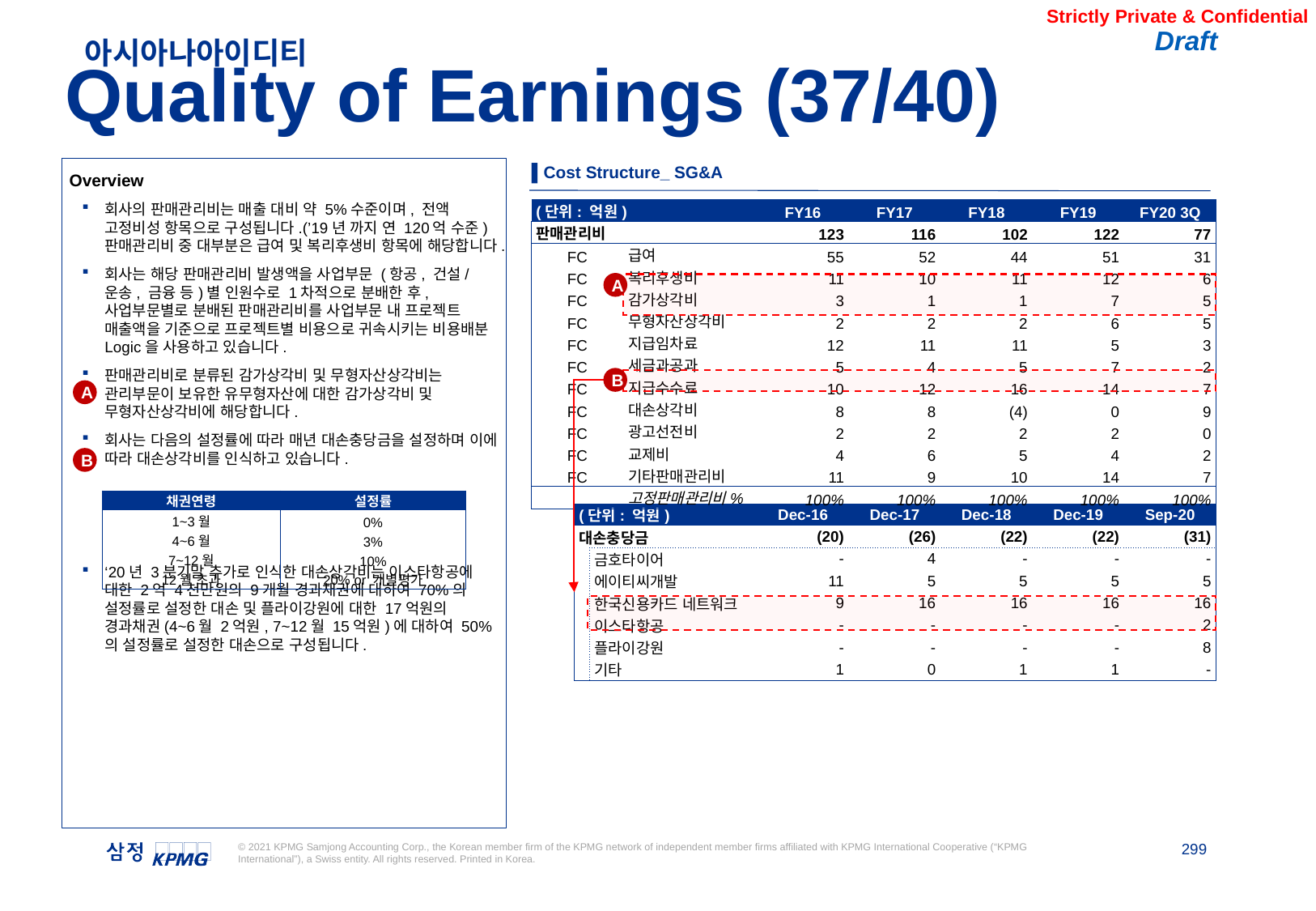

아시아나아이디티
Quality of Earnings (37/40)
▌Cost Structure_ SG&A

Overview
회사의 판매관리비는 매출 대비 약 5%수준이며, 전액 고정비성 항목으로 구성됩니다.(’19년 까지 연 120억 수준) 판매관리비 중 대부분은 급여 및 복리후생비 항목에 해당합니다.
회사는 해당 판매관리비 발생액을 사업부문 (항공, 건설/운송, 금융 등)별 인원수로 1차적으로 분배한 후, 사업부문별로 분배된 판매관리비를 사업부문 내 프로젝트 매출액을 기준으로 프로젝트별 비용으로 귀속시키는 비용배분 Logic을 사용하고 있습니다.
판매관리비로 분류된 감가상각비 및 무형자산상각비는 관리부문이 보유한 유무형자산에 대한 감가상각비 및 무형자산상각비에 해당합니다.
회사는 다음의 설정률에 따라 매년 대손충당금을 설정하며 이에 따라 대손상각비를 인식하고 있습니다.

‘20년 3분기말 추가로 인식한 대손상각비는 이스타항공에 대한 2억 4천만원의 9개월 경과채권에 대하여 70%의 설정률로 설정한 대손 및 플라이강원에 대한 17억원의 경과채권(4~6월 2억원, 7~12월 15억원)에 대하여 50%의 설정률로 설정한 대손으로 구성됩니다.

| (단위: 억원) |  | FY16 | FY17 | FY18 | FY19 | FY20 3Q |
| --- | --- | --- | --- | --- | --- | --- |
| 판매관리비 |  | 123 | 116 | 102 | 122 | 77 |
| FC | 급여 | 55 | 52 | 44 | 51 | 31 |
| FC | 복리후생비 | 11 | 10 | 11 | 12 | 6 |
| FC | 감가상각비 | 3 | 1 | 1 | 7 | 5 |
| FC | 무형자산상각비 | 2 | 2 | 2 | 6 | 5 |
| FC | 지급임차료 | 12 | 11 | 11 | 5 | 3 |
| FC | 세금과공과 | 5 | 4 | 5 | 7 | 2 |
| FC | 지급수수료 | 10 | 12 | 16 | 14 | 7 |
| FC | 대손상각비 | 8 | 8 | (4) | 0 | 9 |
| FC | 광고선전비 | 2 | 2 | 2 | 2 | 0 |
| FC | 교제비 | 4 | 6 | 5 | 4 | 2 |
| FC | 기타판매관리비 | 11 | 9 | 10 | 14 | 7 |
|  | 고정판매관리비% | 100% | 100% | 100% | 100% | 100% |
A

B

A
B
| 채권연령 | 설정률 |
| --- | --- |
| 1~3월 | 0% |
| 4~6월 | 3% |
| 7~12월 | 10% |
| 12월 초과 | 20% or 개별평가 |
| (단위: 억원) |  | Dec-16 | Dec-17 | Dec-18 | Dec-19 | Sep-20 |
| --- | --- | --- | --- | --- | --- | --- |
| 대손충당금 |  | (20) | (26) | (22) | (22) | (31) |
|  | 금호타이어 | - | 4 | - | - | - |
|  | 에이티씨개발 | 11 | 5 | 5 | 5 | 5 |
|  | 한국신용카드 네트워크 | 9 | 16 | 16 | 16 | 16 |
|  | 이스타항공 | - | - | - | - | 2 |
|  | 플라이강원 | - | - | - | - | 8 |
|  | 기타 | 1 | 0 | 1 | 1 | - |